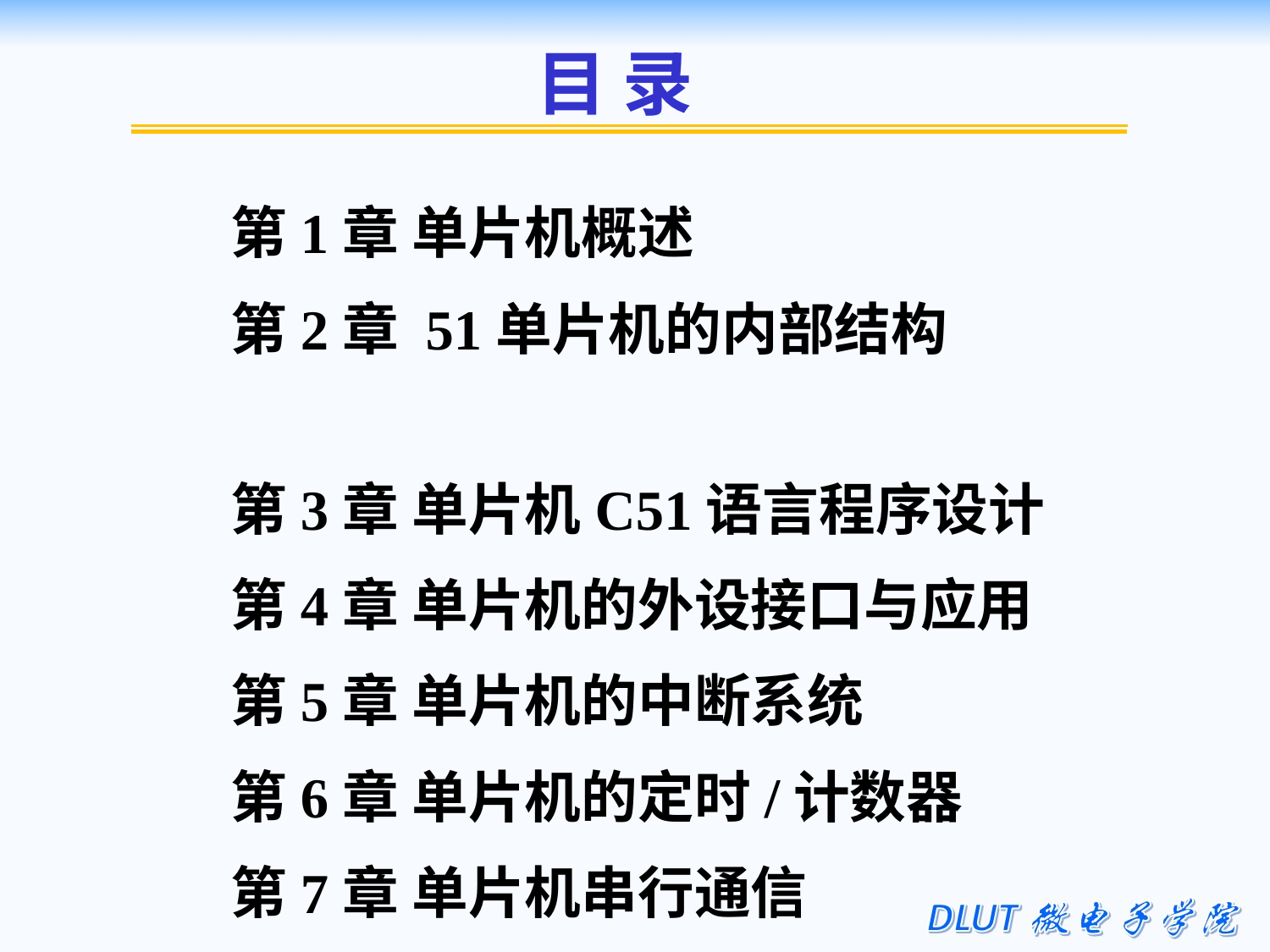

目 录
第1章 单片机概述
第2章 51单片机的内部结构
第3章 单片机C51语言程序设计
第4章 单片机的外设接口与应用
第5章 单片机的中断系统
第6章 单片机的定时/计数器
第7章 单片机串行通信